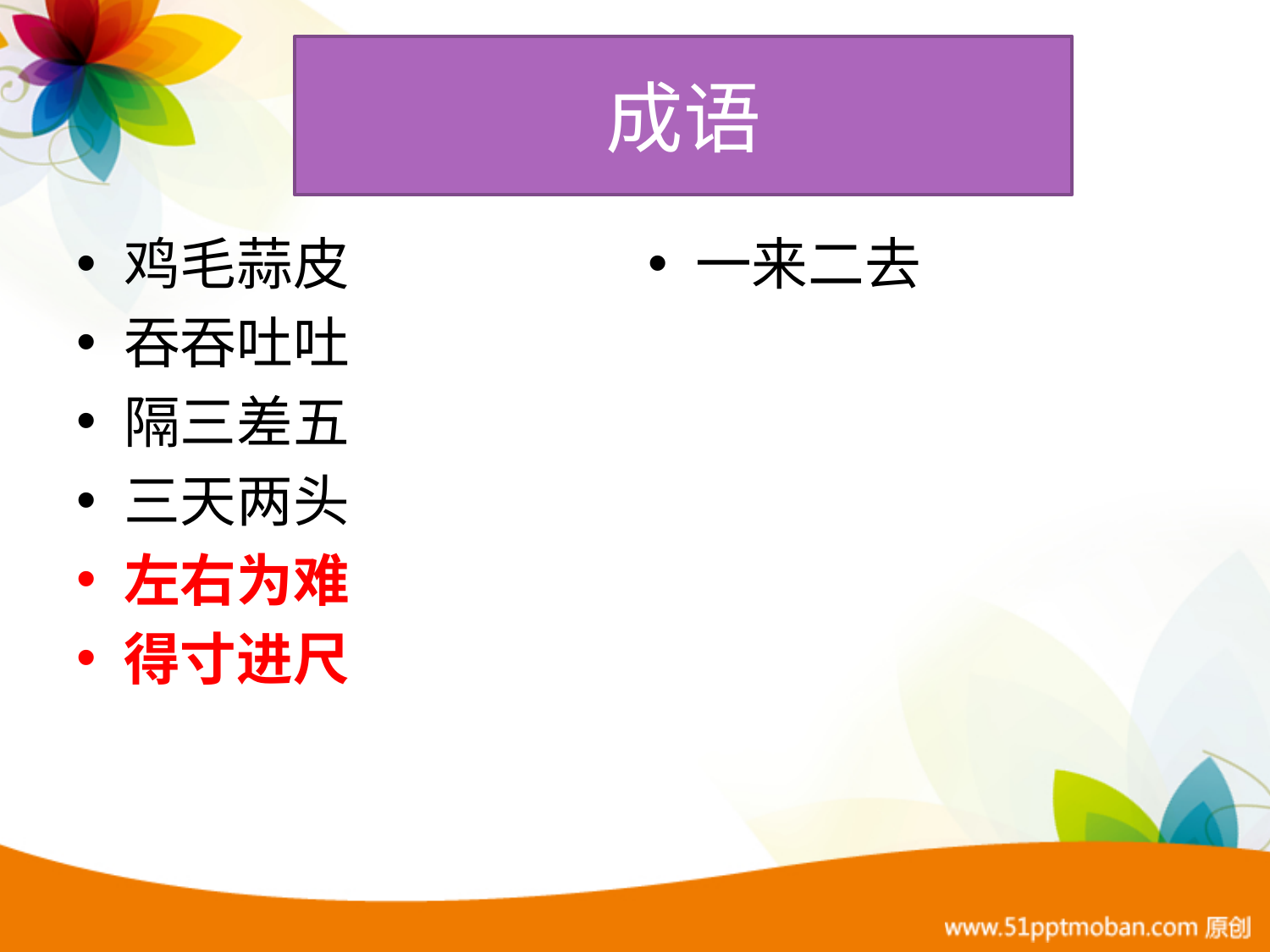

# 成语
鸡毛蒜皮
吞吞吐吐
隔三差五
三天两头
左右为难
得寸进尺

一来二去